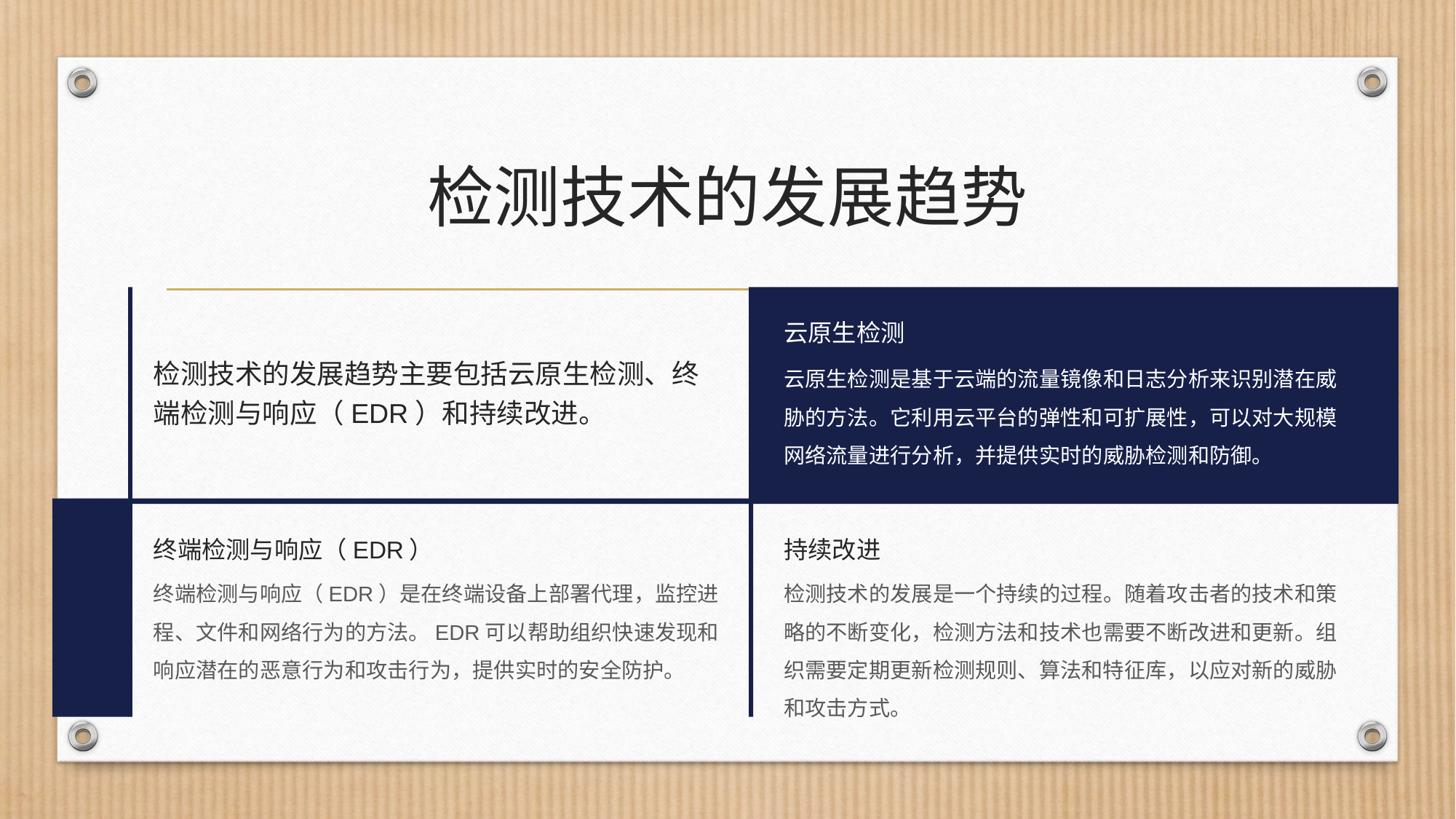

# 检测技术的发展趋势

云原生检测
检测技术的发展趋势主要包括云原生检测、终端检测与响应（EDR）和持续改进。

云原生检测是基于云端的流量镜像和日志分析来识别潜在威胁的方法。它利用云平台的弹性和可扩展性，可以对大规模网络流量进行分析，并提供实时的威胁检测和防御。

终端检测与响应（EDR）
持续改进
终端检测与响应（EDR）是在终端设备上部署代理，监控进程、文件和网络行为的方法。EDR可以帮助组织快速发现和响应潜在的恶意行为和攻击行为，提供实时的安全防护。
检测技术的发展是一个持续的过程。随着攻击者的技术和策略的不断变化，检测方法和技术也需要不断改进和更新。组织需要定期更新检测规则、算法和特征库，以应对新的威胁和攻击方式。